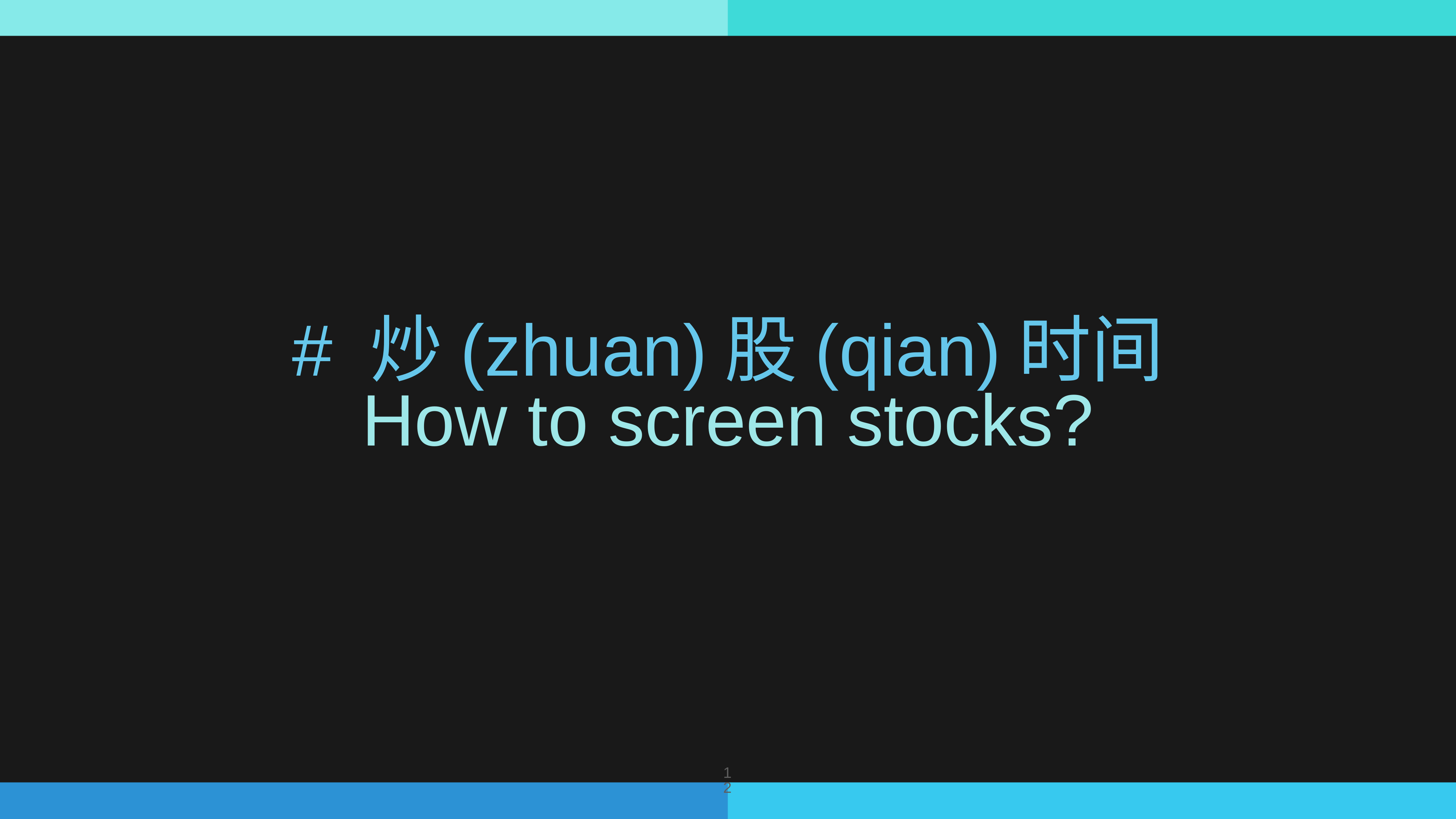

# # 炒(zhuan)股(qian)时间
How to screen stocks?
12